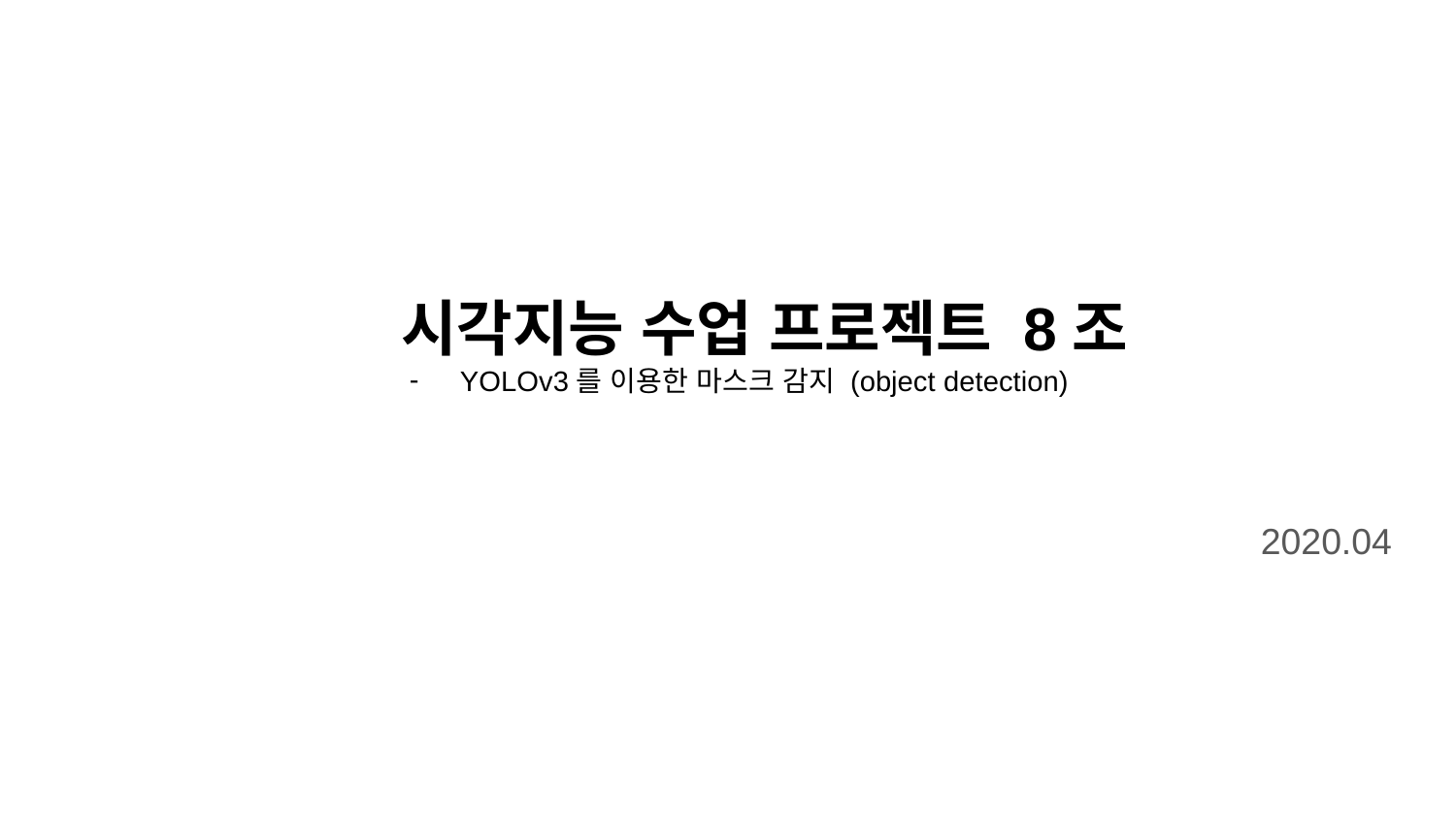

# 시각지능 수업 프로젝트 8조
YOLOv3를 이용한 마스크 감지 (object detection)

2020.04